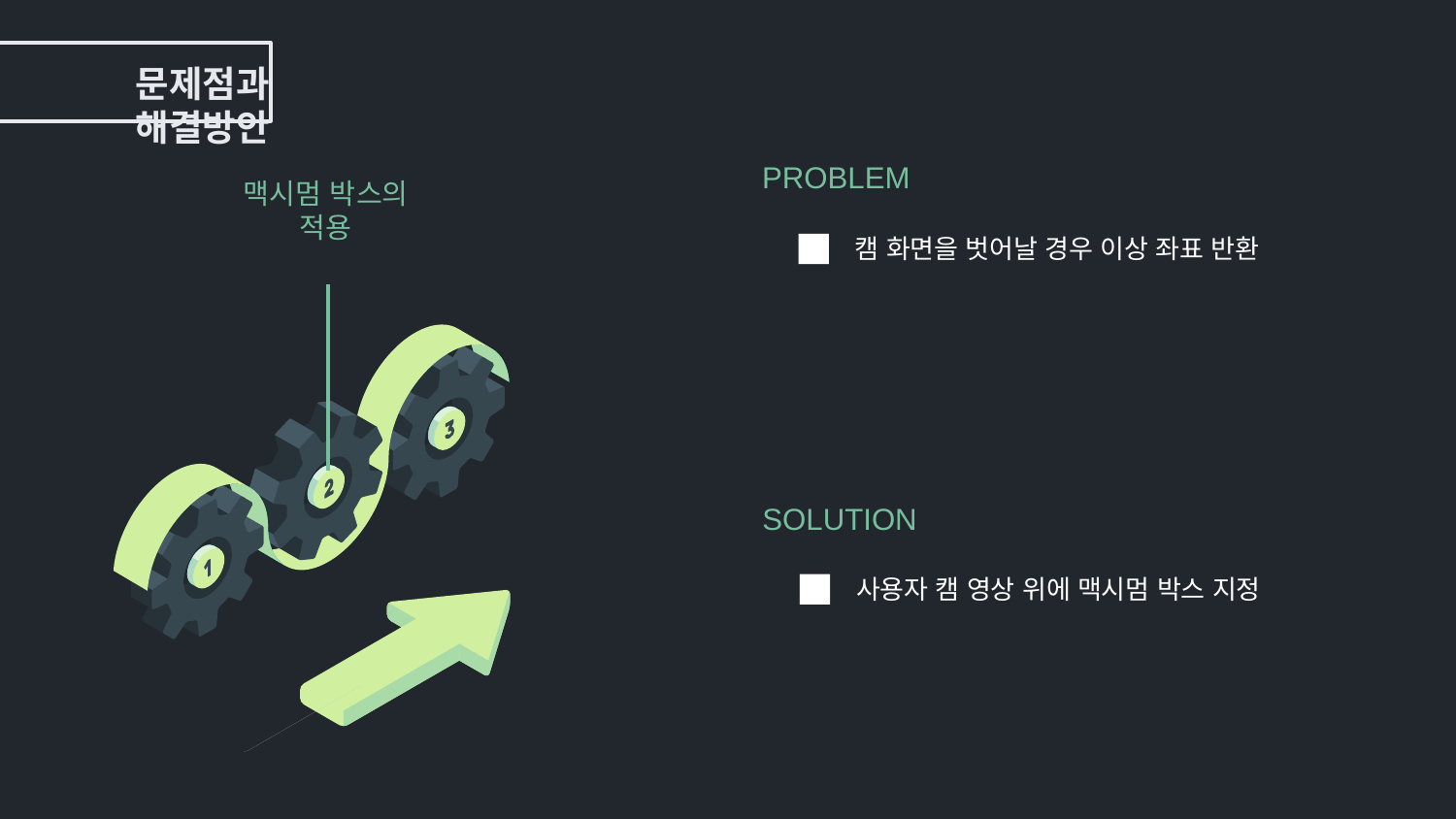

문제점과 해결방안
PROBLEM
캠 화면을 벗어날 경우 이상 좌표 반환

맥시멈 박스의
적용

SOLUTION
사용자 캠 영상 위에 맥시멈 박스 지정